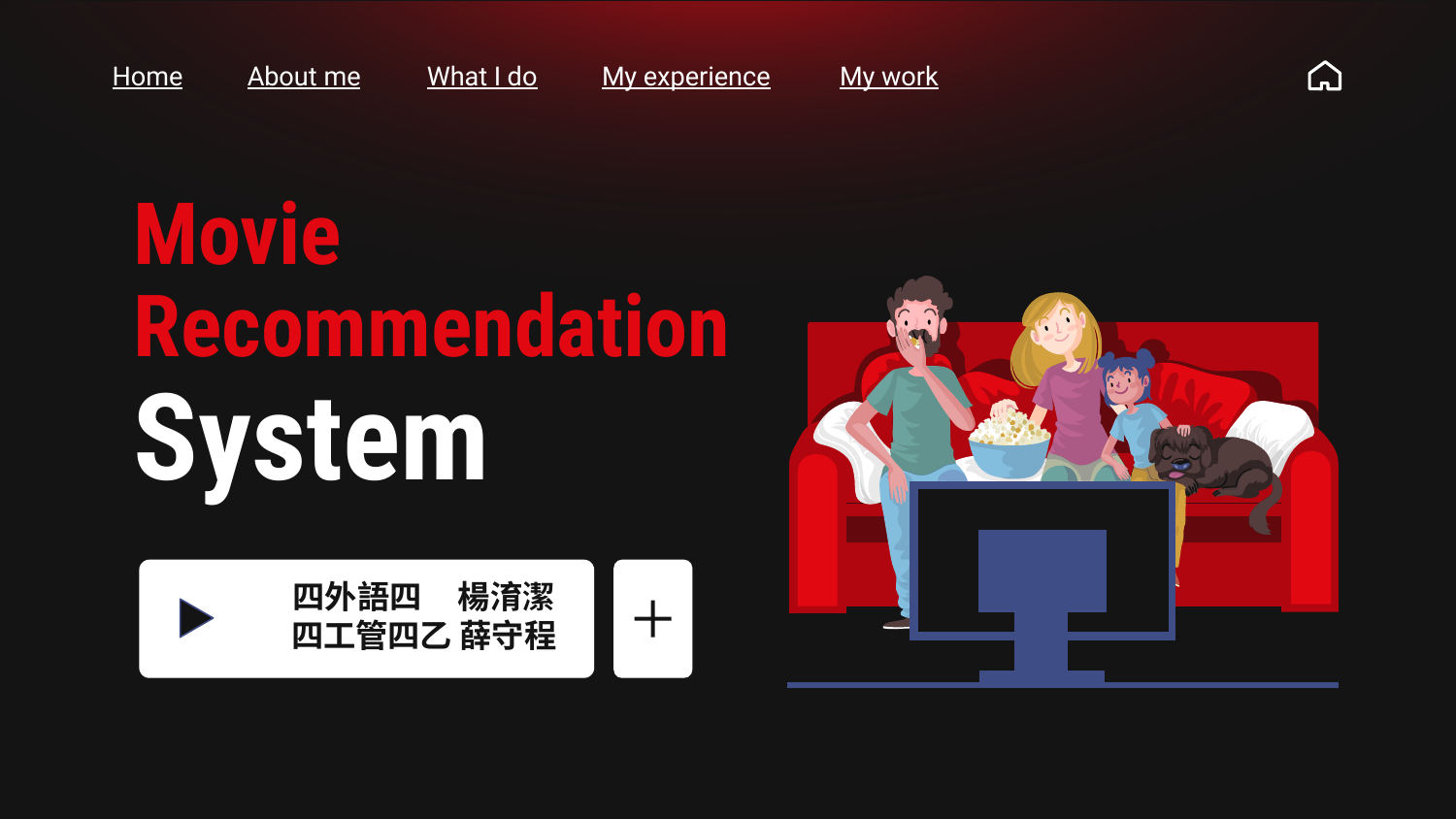

Home
About me
What I do
My experience
My work

# Movie Recommendation System

    四外語四     楊淯潔
    四工管四乙 薛守程